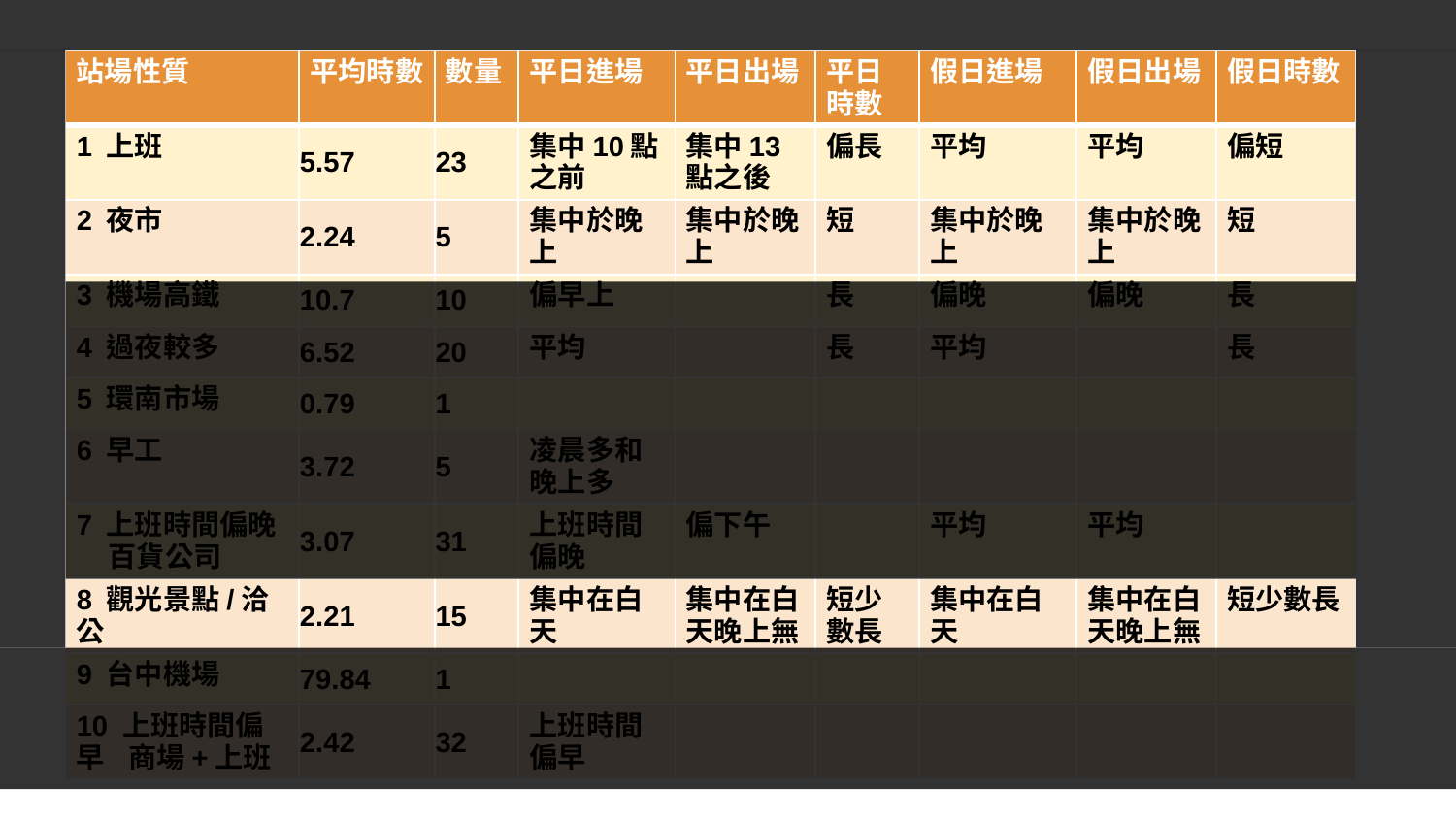

#
| 站場性質 | 平均時數 | 數量 | 平日進場 | 平日出場 | 平日時數 | 假日進場 | 假日出場 | 假日時數 |
| --- | --- | --- | --- | --- | --- | --- | --- | --- |
| 1 上班 | 5.57 | 23 | 集中10點之前 | 集中13點之後 | 偏長 | 平均 | 平均 | 偏短 |
| 2 夜市 | 2.24 | 5 | 集中於晚上 | 集中於晚上 | 短 | 集中於晚上 | 集中於晚上 | 短 |
| 3 機場高鐵 | 10.7 | 10 | 偏早上 |  | 長 | 偏晚 | 偏晚 | 長 |
| 4 過夜較多 | 6.52 | 20 | 平均 |  | 長 | 平均 |  | 長 |
| 5 環南市場 | 0.79 | 1 |  |  |  |  |  |  |
| 6 早工 | 3.72 | 5 | 凌晨多和晚上多 |  |  |  |  |  |
| 7 上班時間偏晚 百貨公司 | 3.07 | 31 | 上班時間偏晚 | 偏下午 |  | 平均 | 平均 |  |
| 8 觀光景點/洽公 | 2.21 | 15 | 集中在白天 | 集中在白天晚上無 | 短少數長 | 集中在白天 | 集中在白天晚上無 | 短少數長 |
| 9 台中機場 | 79.84 | 1 |  |  |  |  |  |  |
| 10 上班時間偏早 商場+上班 | 2.42 | 32 | 上班時間偏早 |  |  |  |  |  |